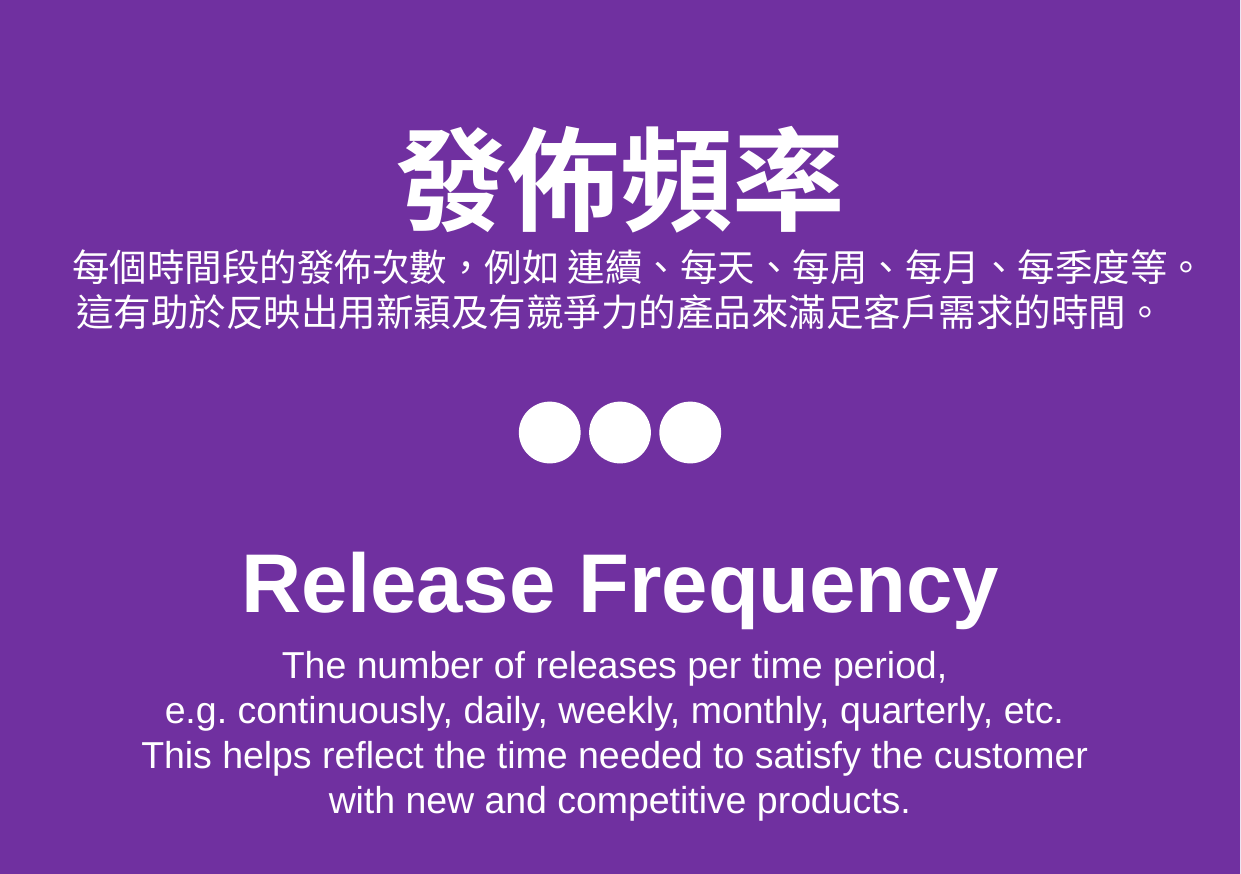

發佈頻率
每個時間段的發佈次數，例如 連續、每天、每周、每月、每季度等。這有助於反映出用新穎及有競爭力的產品來滿足客戶需求的時間。

Release Frequency
The number of releases per time period,
e.g. continuously, daily, weekly, monthly, quarterly, etc.
This helps reflect the time needed to satisfy the customer
with new and competitive products.